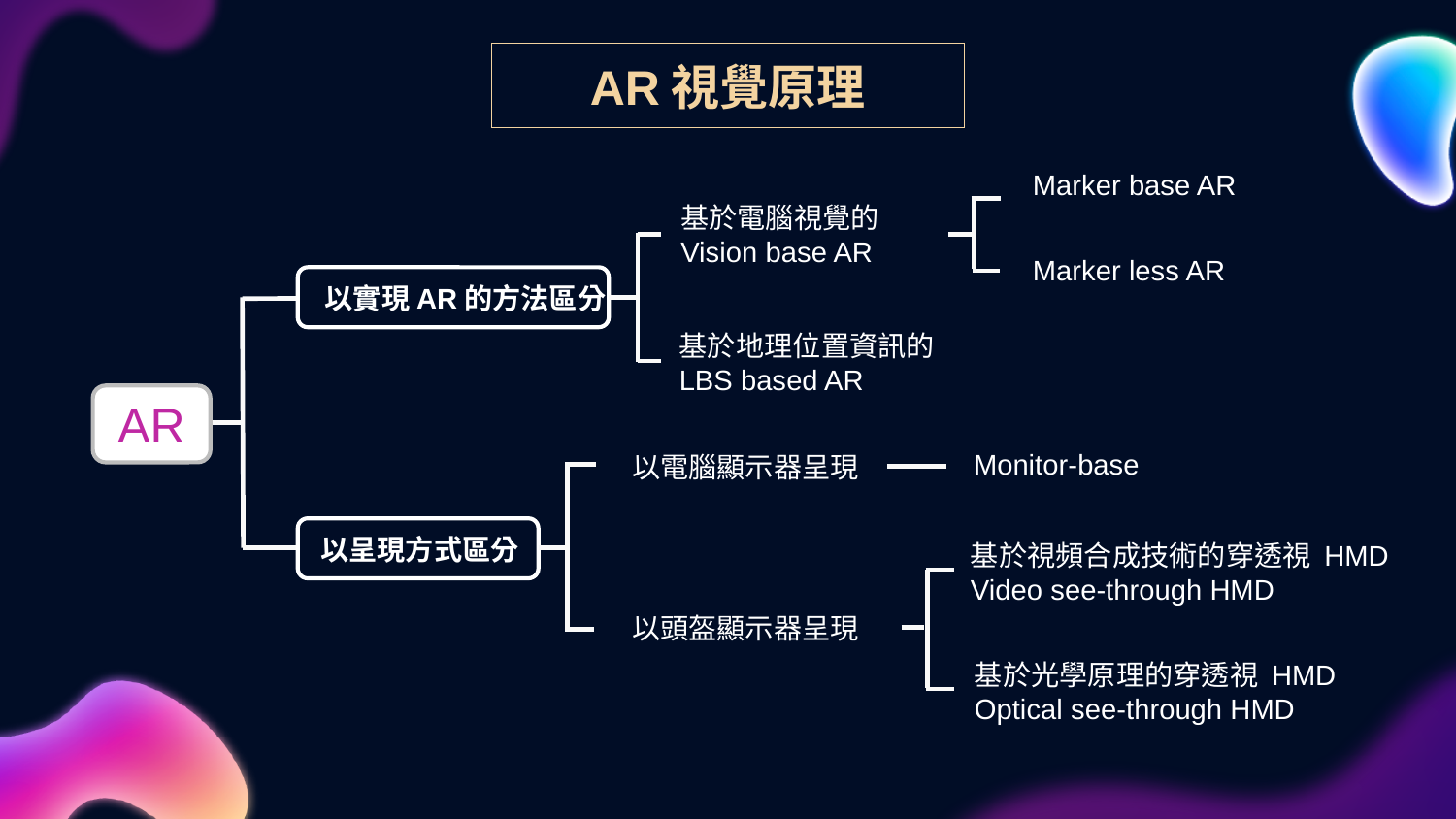

AR視覺原理
Marker base AR
基於電腦視覺的
Vision base AR
Marker less AR

以實現AR的方法區分
基於地理位置資訊的
LBS based AR
AR
Monitor-base
以電腦顯示器呈現

以呈現方式區分
基於視頻合成技術的穿透視 HMD
Video see-through HMD
以頭盔顯示器呈現
基於光學原理的穿透視 HMD
Optical see-through HMD